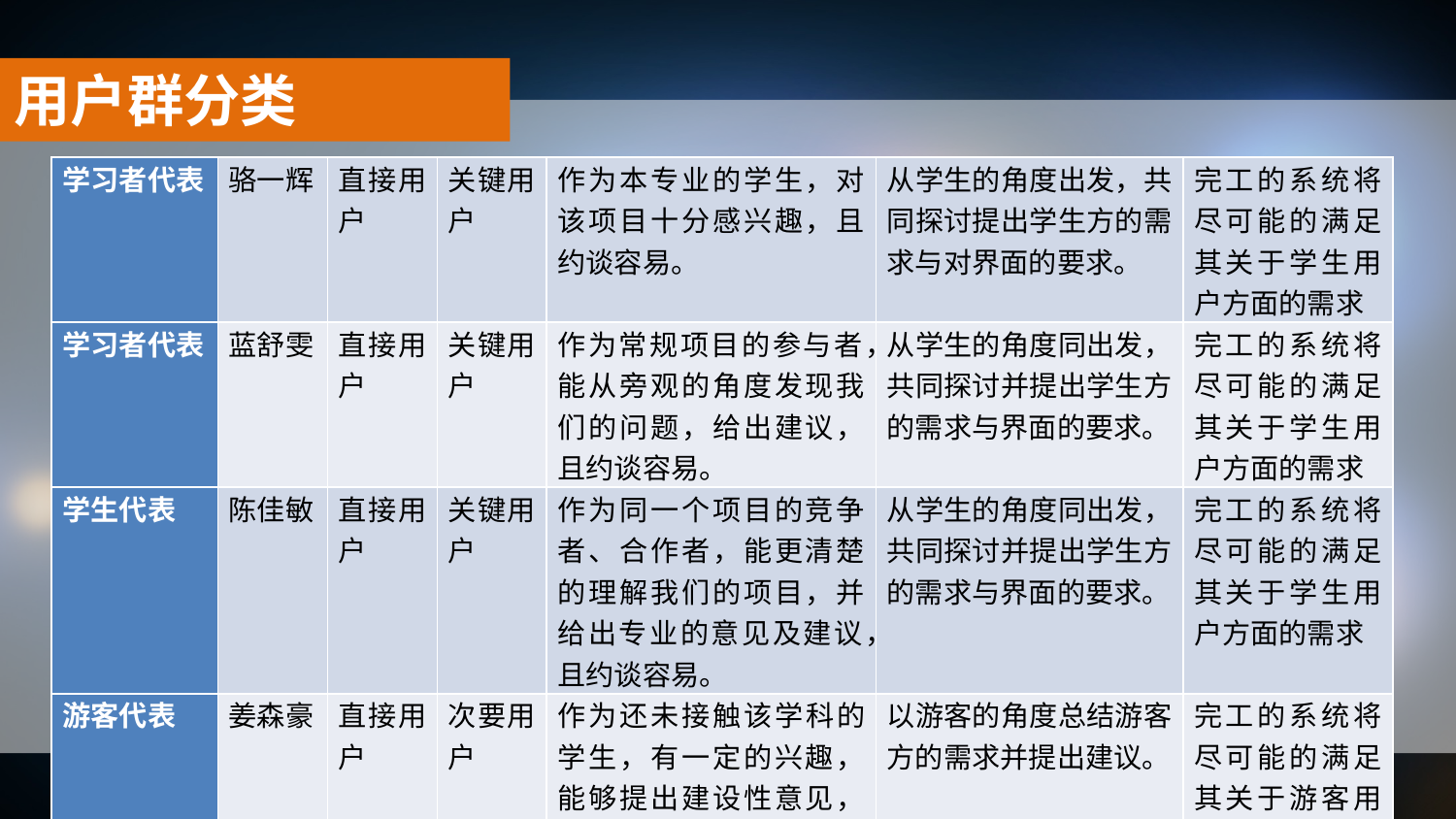

用户群分类

| 学习者代表 | 骆一辉 | 直接用户 | 关键用户 | 作为本专业的学生，对该项目十分感兴趣，且约谈容易。 | 从学生的角度出发，共同探讨提出学生方的需求与对界面的要求。 | 完工的系统将尽可能的满足其关于学生用户方面的需求 |
| --- | --- | --- | --- | --- | --- | --- |
| 学习者代表 | 蓝舒雯 | 直接用户 | 关键用户 | 作为常规项目的参与者，能从旁观的角度发现我们的问题，给出建议，且约谈容易。 | 从学生的角度同出发，共同探讨并提出学生方的需求与界面的要求。 | 完工的系统将尽可能的满足其关于学生用户方面的需求 |
| 学生代表 | 陈佳敏 | 直接用户 | 关键用户 | 作为同一个项目的竞争者、合作者，能更清楚的理解我们的项目，并给出专业的意见及建议，且约谈容易。 | 从学生的角度同出发，共同探讨并提出学生方的需求与界面的要求。 | 完工的系统将尽可能的满足其关于学生用户方面的需求 |
| 游客代表 | 姜森豪 | 直接用户 | 次要用户 | 作为还未接触该学科的学生，有一定的兴趣，能够提出建设性意见，扩大宣传且约谈容易。 | 以游客的角度总结游客方的需求并提出建议。 | 完工的系统将尽可能的满足其关于游客用户方面的需求 |
2019/1/16
36